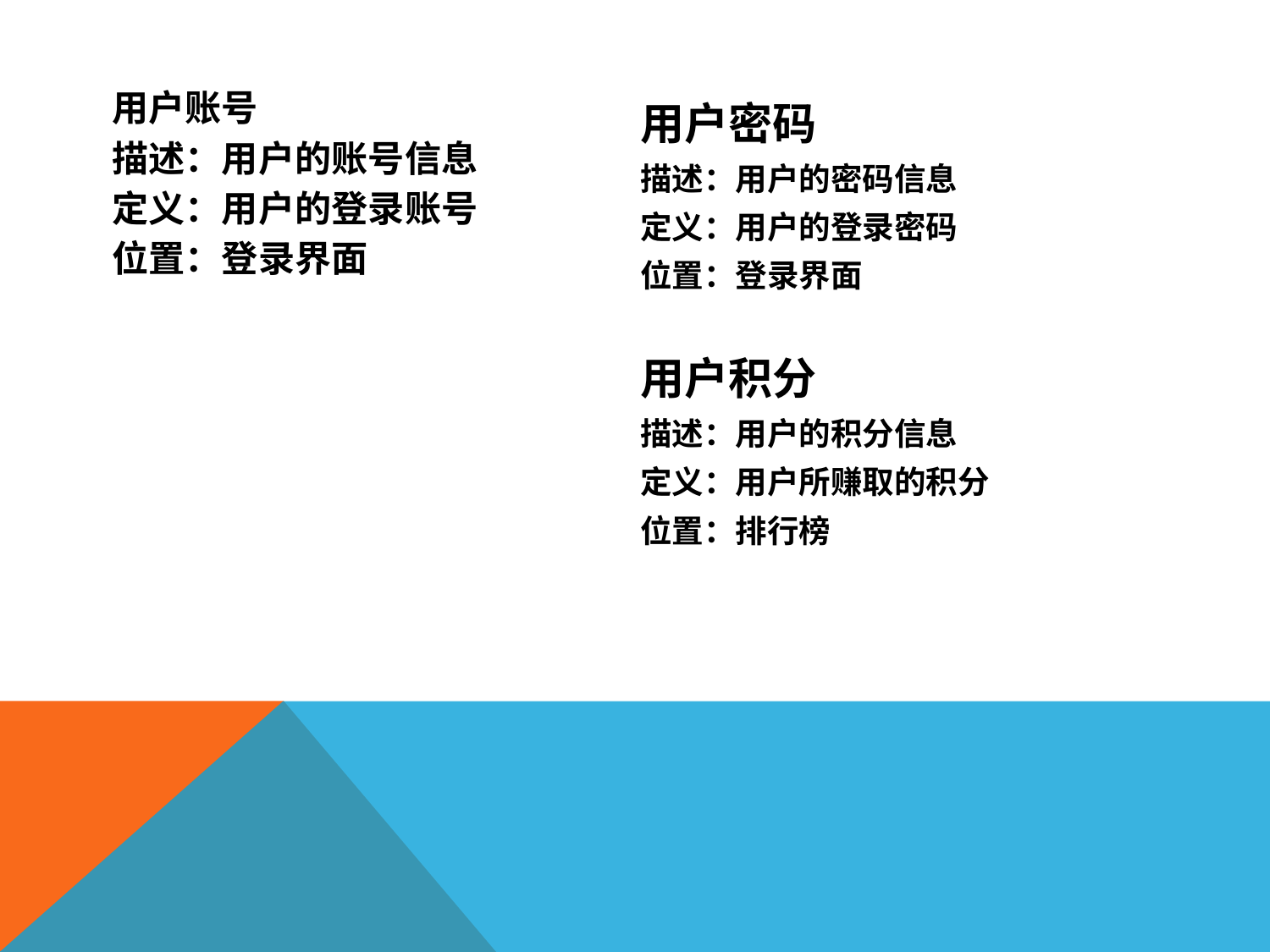

用户账号
描述：用户的账号信息
定义：用户的登录账号
位置：登录界面
用户密码
描述：用户的密码信息
定义：用户的登录密码
位置：登录界面

用户积分
描述：用户的积分信息
定义：用户所赚取的积分
位置：排行榜